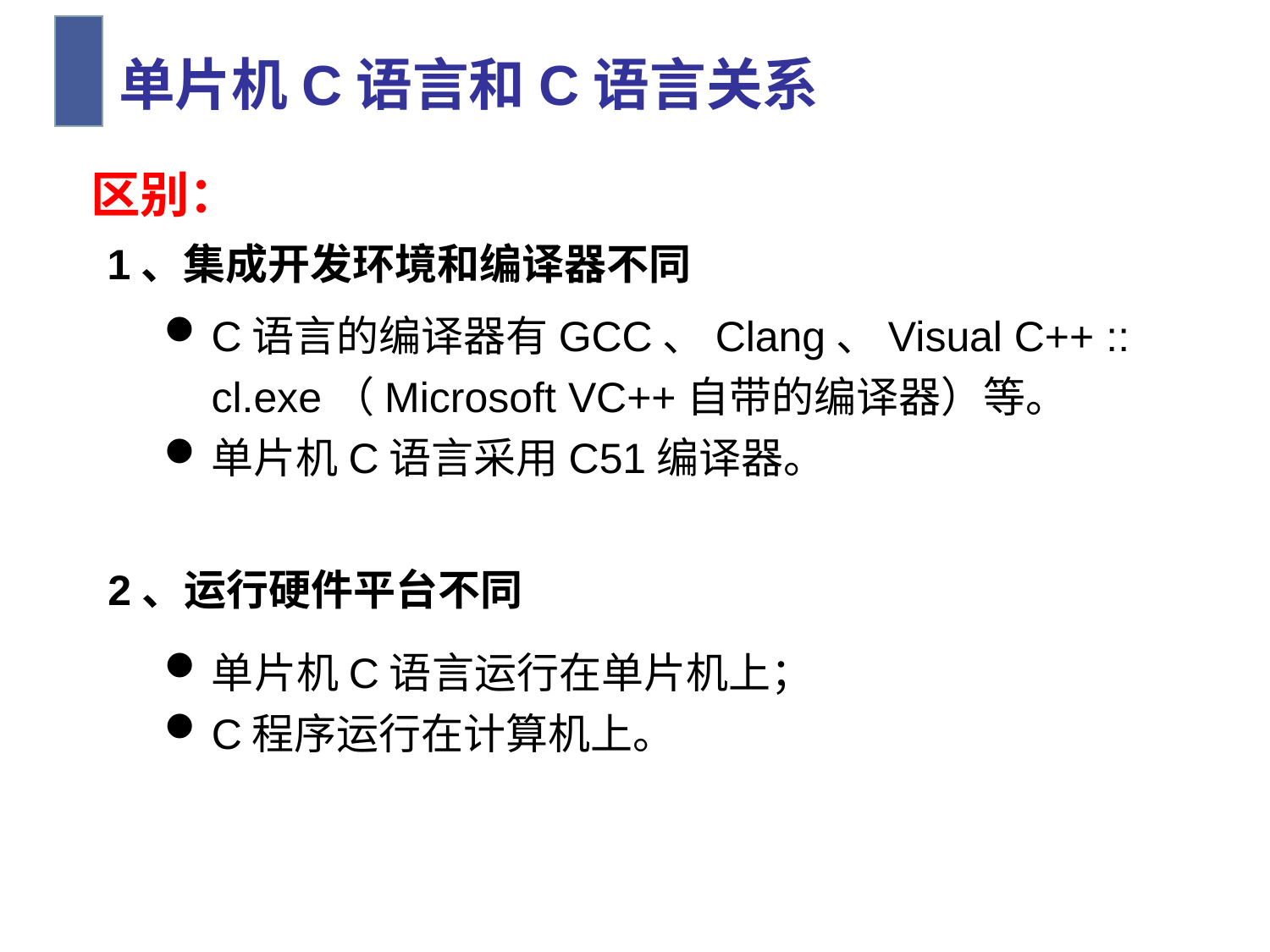

单片机C语言和C语言关系
区别：
1、集成开发环境和编译器不同
C语言的编译器有GCC、Clang、Visual C++ :: cl.exe（Microsoft VC++自带的编译器）等。
单片机C语言采用C51编译器。
2、运行硬件平台不同
单片机C语言运行在单片机上；
C程序运行在计算机上。